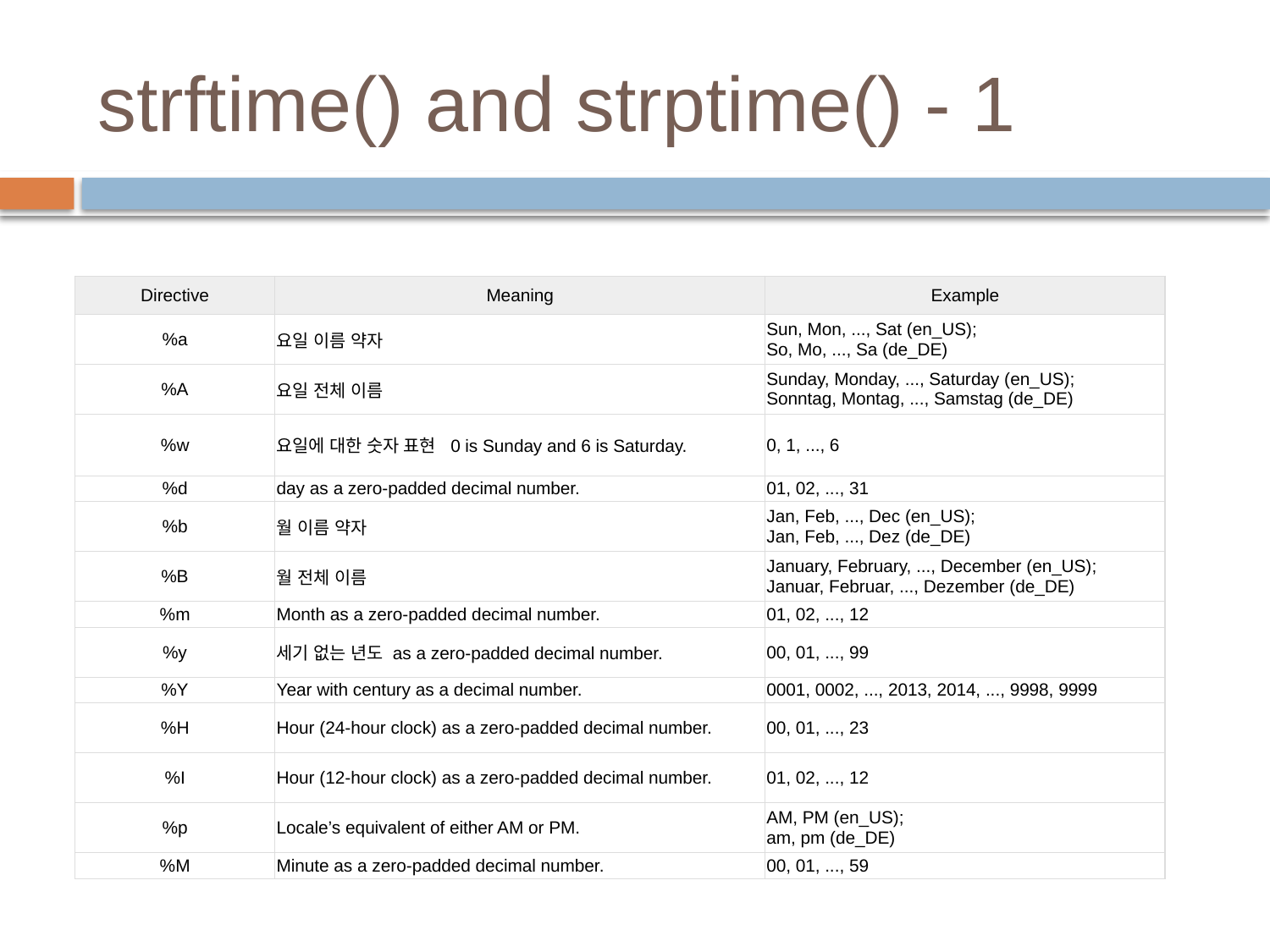

# strftime() and strptime() - 1
| Directive | Meaning | Example |
| --- | --- | --- |
| %a | 요일 이름 약자 | Sun, Mon, ..., Sat (en\_US); So, Mo, ..., Sa (de\_DE) |
| %A | 요일 전체 이름 | Sunday, Monday, ..., Saturday (en\_US); Sonntag, Montag, ..., Samstag (de\_DE) |
| %w | 요일에 대한 숫자 표현 0 is Sunday and 6 is Saturday. | 0, 1, ..., 6 |
| %d | day as a zero-padded decimal number. | 01, 02, ..., 31 |
| %b | 월 이름 약자 | Jan, Feb, ..., Dec (en\_US); Jan, Feb, ..., Dez (de\_DE) |
| %B | 월 전체 이름 | January, February, ..., December (en\_US); Januar, Februar, ..., Dezember (de\_DE) |
| %m | Month as a zero-padded decimal number. | 01, 02, ..., 12 |
| %y | 세기 없는 년도 as a zero-padded decimal number. | 00, 01, ..., 99 |
| %Y | Year with century as a decimal number. | 0001, 0002, ..., 2013, 2014, ..., 9998, 9999 |
| %H | Hour (24-hour clock) as a zero-padded decimal number. | 00, 01, ..., 23 |
| %I | Hour (12-hour clock) as a zero-padded decimal number. | 01, 02, ..., 12 |
| %p | Locale’s equivalent of either AM or PM. | AM, PM (en\_US); am, pm (de\_DE) |
| %M | Minute as a zero-padded decimal number. | 00, 01, ..., 59 |